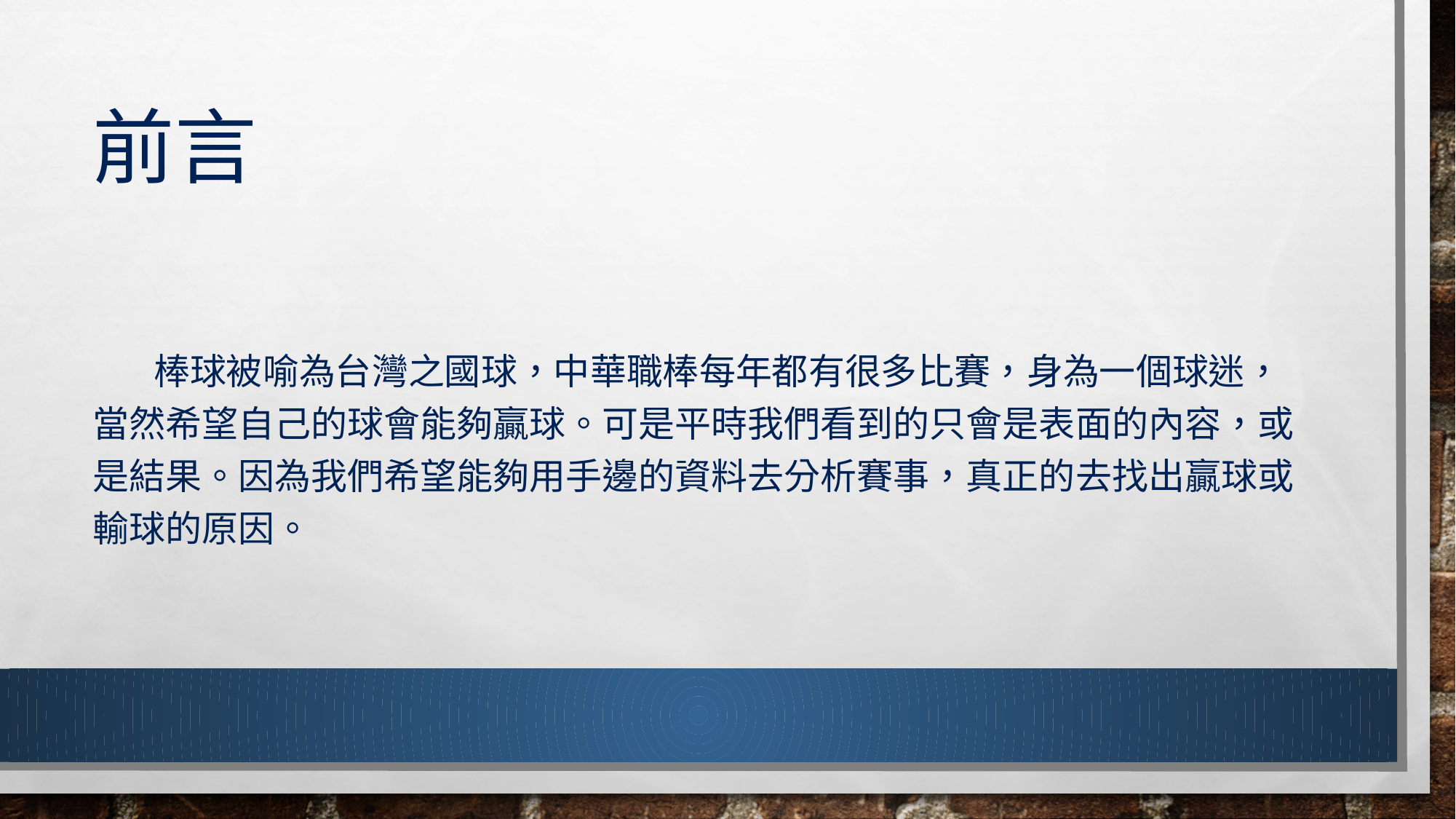

# 前言
　　棒球被喻為台灣之國球，中華職棒每年都有很多比賽，身為一個球迷，當然希望自己的球會能夠贏球。可是平時我們看到的只會是表面的內容，或是結果。因為我們希望能夠用手邊的資料去分析賽事，真正的去找出贏球或輸球的原因。